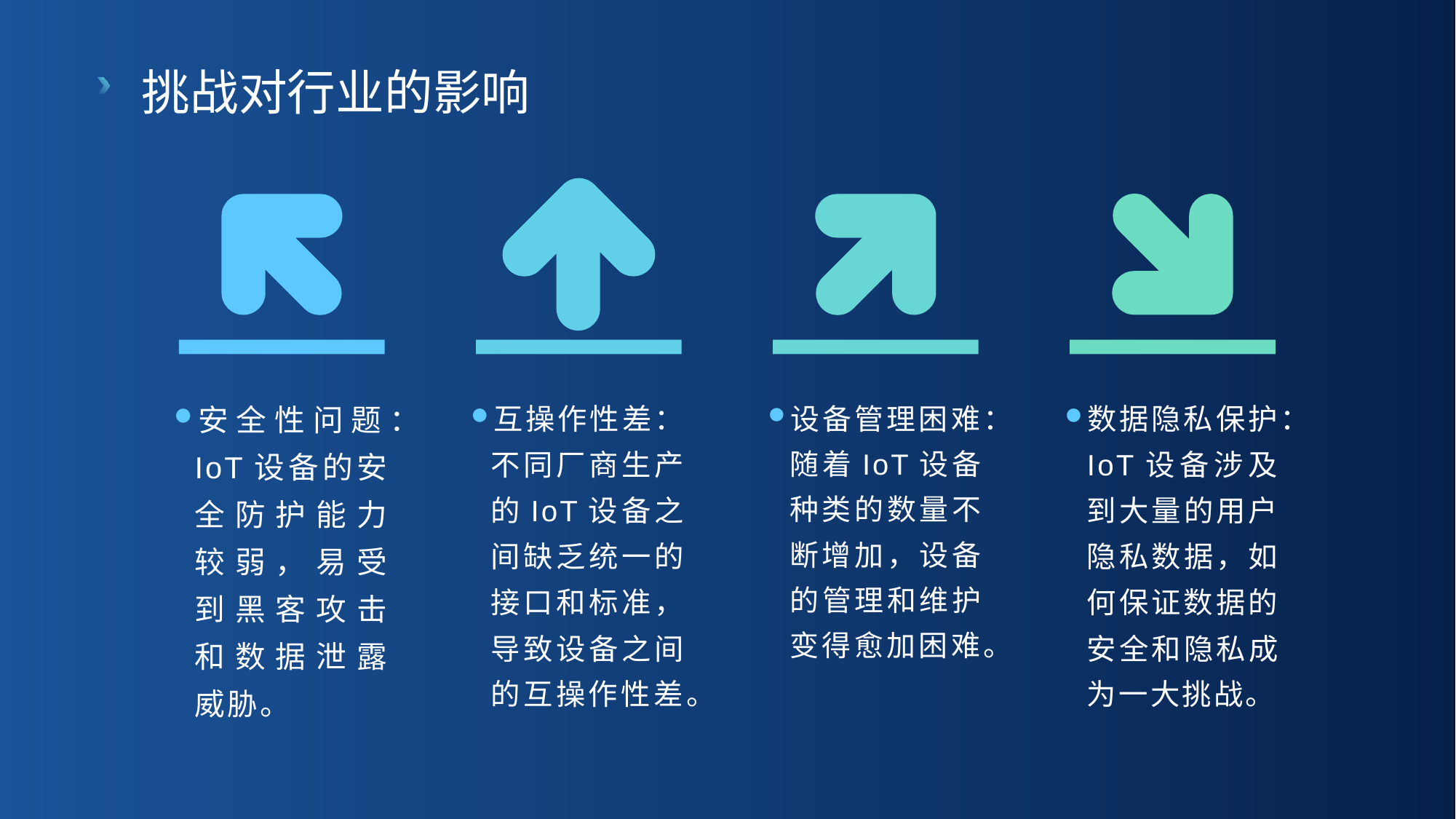

挑战对行业的影响

安全性问题：IoT设备的安全防护能力较弱，易受到黑客攻击和数据泄露威胁。
互操作性差：不同厂商生产的IoT设备之间缺乏统一的接口和标准，导致设备之间的互操作性差。
设备管理困难：随着IoT设备种类的数量不断增加，设备的管理和维护变得愈加困难。
数据隐私保护：IoT设备涉及到大量的用户隐私数据，如何保证数据的安全和隐私成为一大挑战。